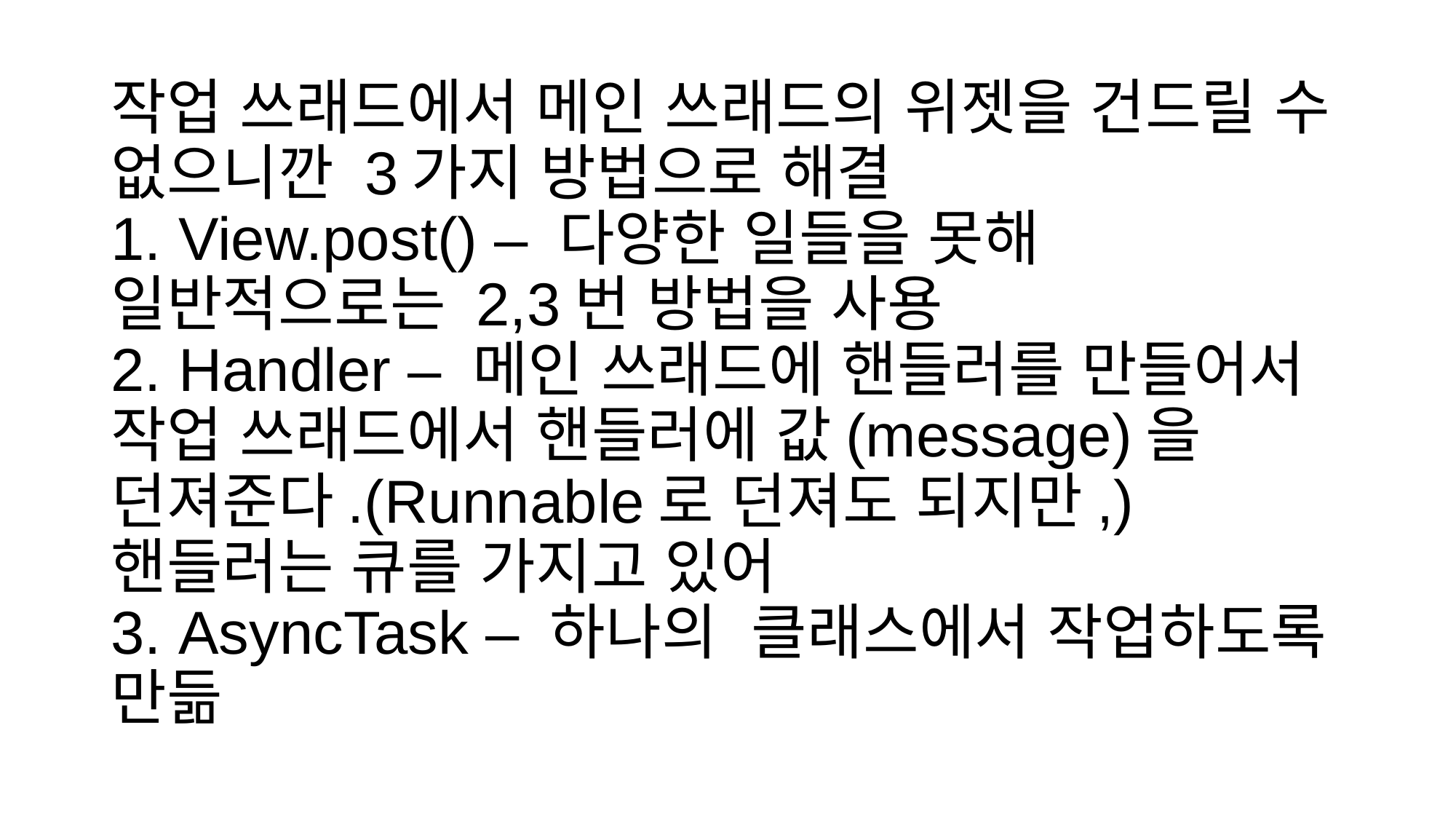

# 작업 쓰래드에서 메인 쓰래드의 위젯을 건드릴 수 없으니깐 3가지 방법으로 해결 1. View.post() – 다양한 일들을 못해 일반적으로는 2,3번 방법을 사용 2. Handler – 메인 쓰래드에 핸들러를 만들어서 작업 쓰래드에서 핸들러에 값(message)을 던져준다.(Runnable로 던져도 되지만,) 핸들러는 큐를 가지고 있어 3. AsyncTask – 하나의  클래스에서 작업하도록 만듦